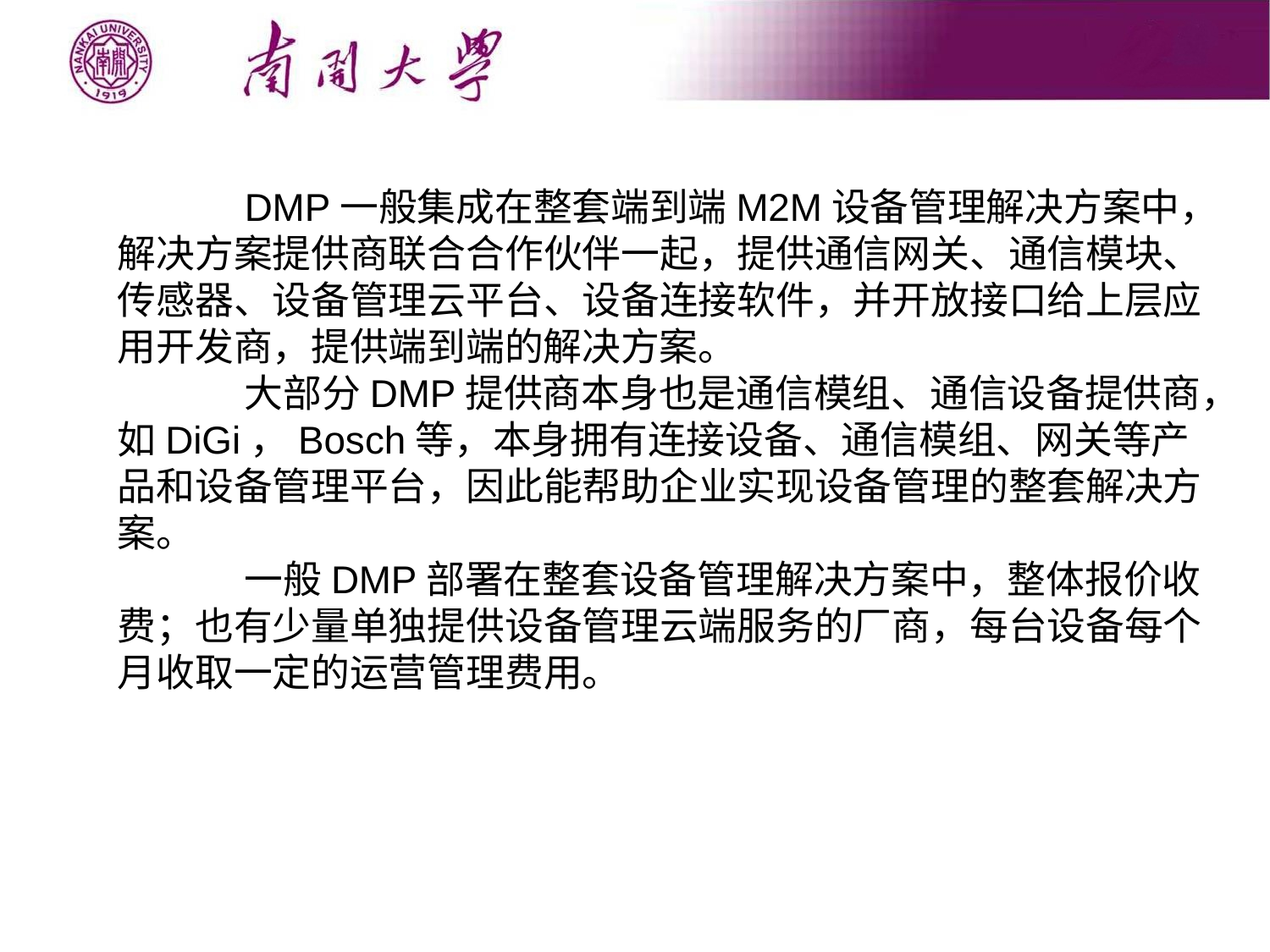

DMP一般集成在整套端到端M2M设备管理解决方案中，解决方案提供商联合合作伙伴一起，提供通信网关、通信模块、传感器、设备管理云平台、设备连接软件，并开放接口给上层应用开发商，提供端到端的解决方案。
	大部分DMP提供商本身也是通信模组、通信设备提供商，如DiGi，Bosch等，本身拥有连接设备、通信模组、网关等产品和设备管理平台，因此能帮助企业实现设备管理的整套解决方案。
	一般DMP部署在整套设备管理解决方案中，整体报价收费；也有少量单独提供设备管理云端服务的厂商，每台设备每个月收取一定的运营管理费用。